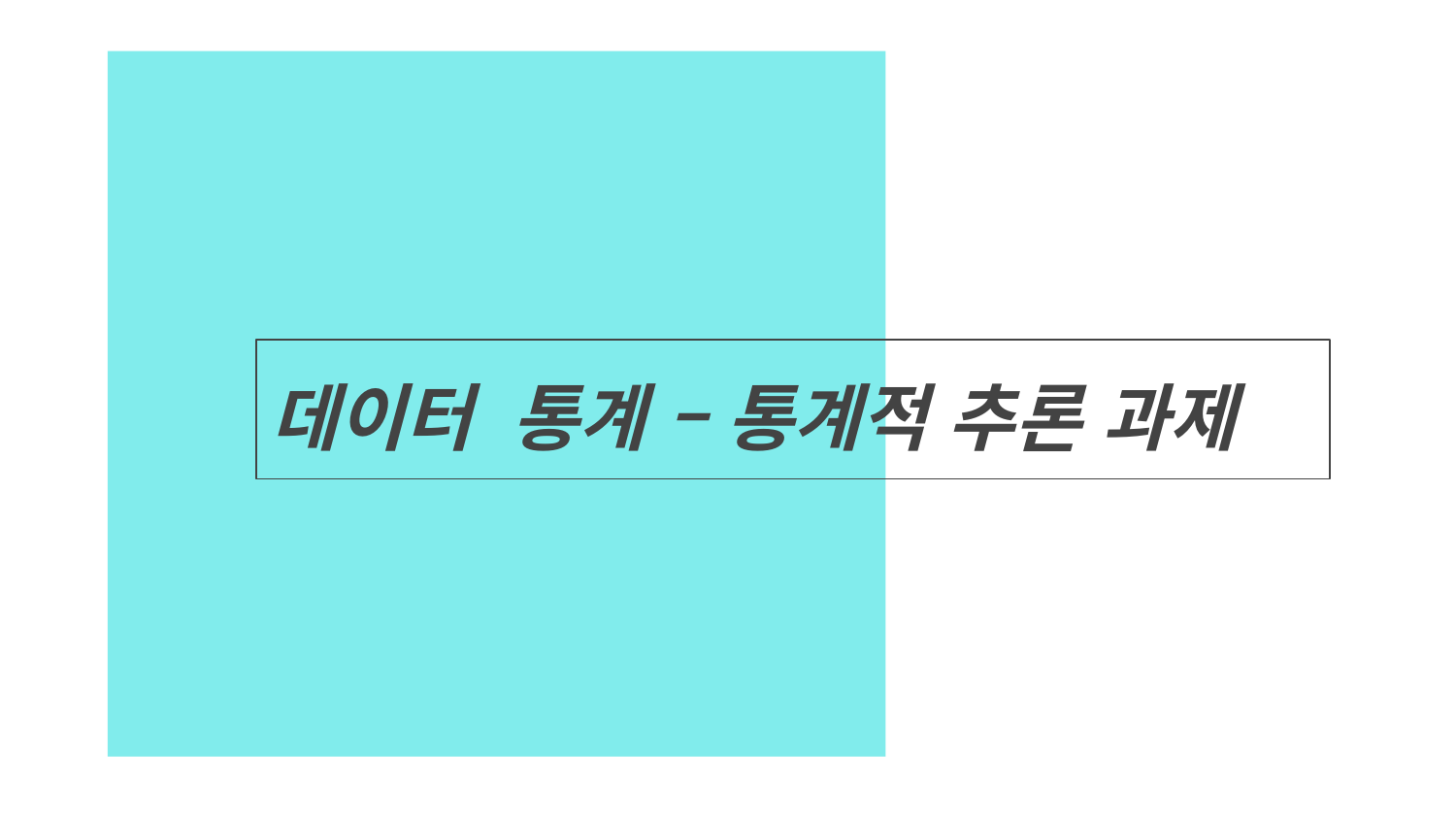

# 데이터  통계 – 통계적 추론 과제